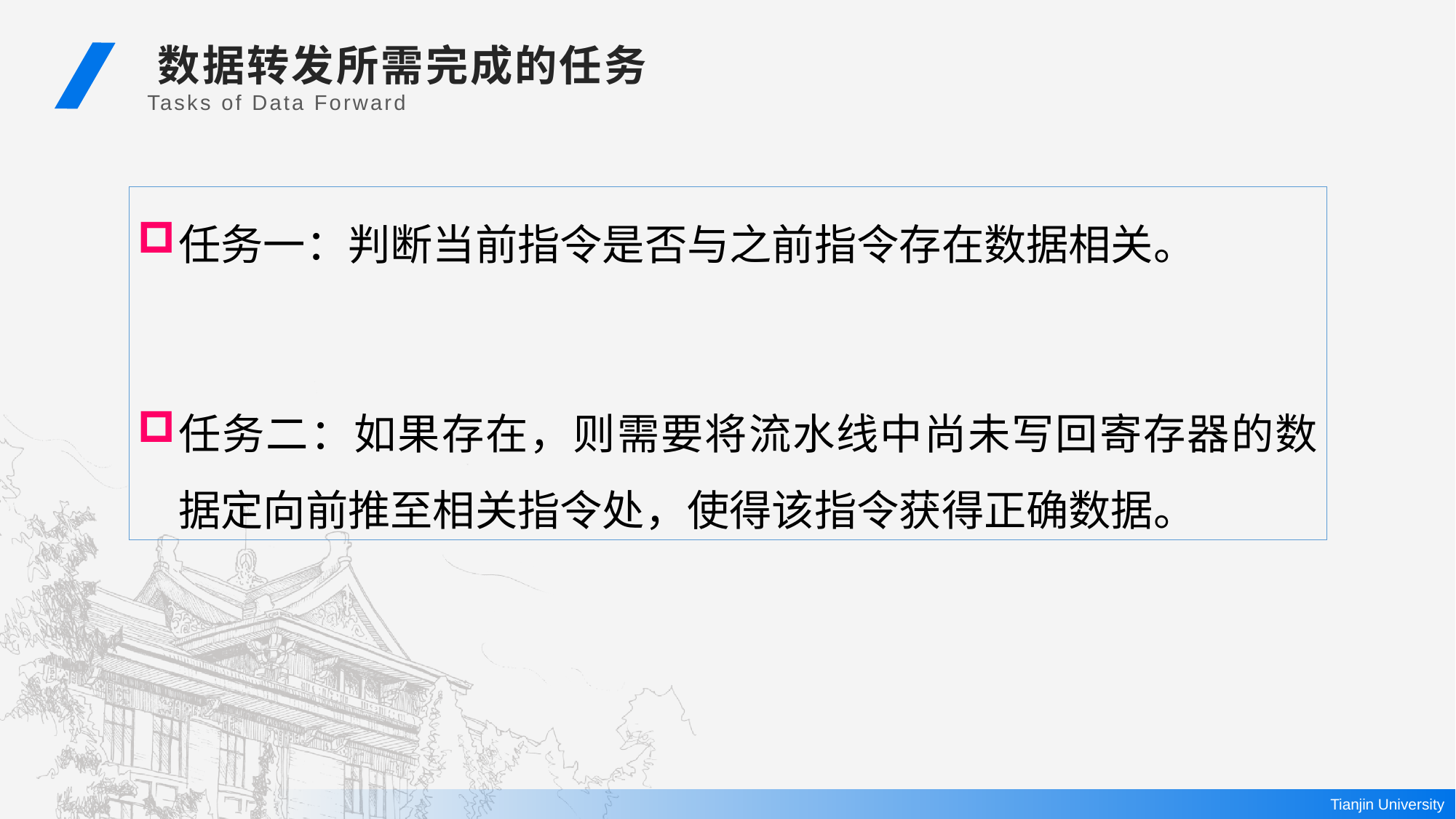

数据转发所需完成的任务
Tasks of Data Forward
任务一：判断当前指令是否与之前指令存在数据相关。

任务二：如果存在，则需要将流水线中尚未写回寄存器的数据定向前推至相关指令处，使得该指令获得正确数据。